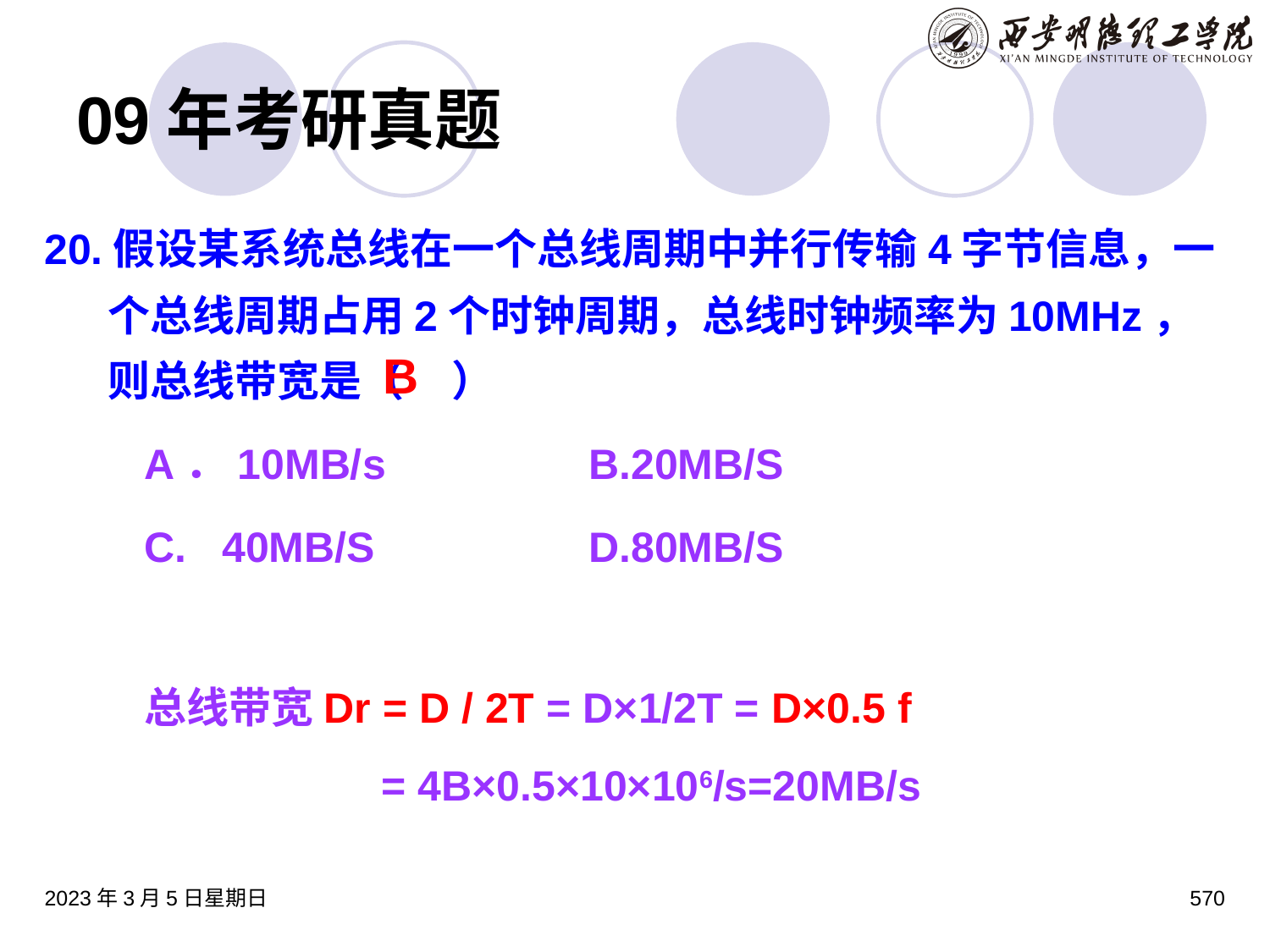

# 09年考研真题
20.假设某系统总线在一个总线周期中并行传输4字节信息，一个总线周期占用2个时钟周期，总线时钟频率为10MHz，则总线带宽是（     ）
A．10MB/s       	B.20MB/S
C.   40MB/S        	D.80MB/S

总线带宽Dr = D / 2T = D×1/2T = D×0.5 f
                    = 4B×0.5×10×106/s=20MB/s
B
2023年3月5日星期日
570